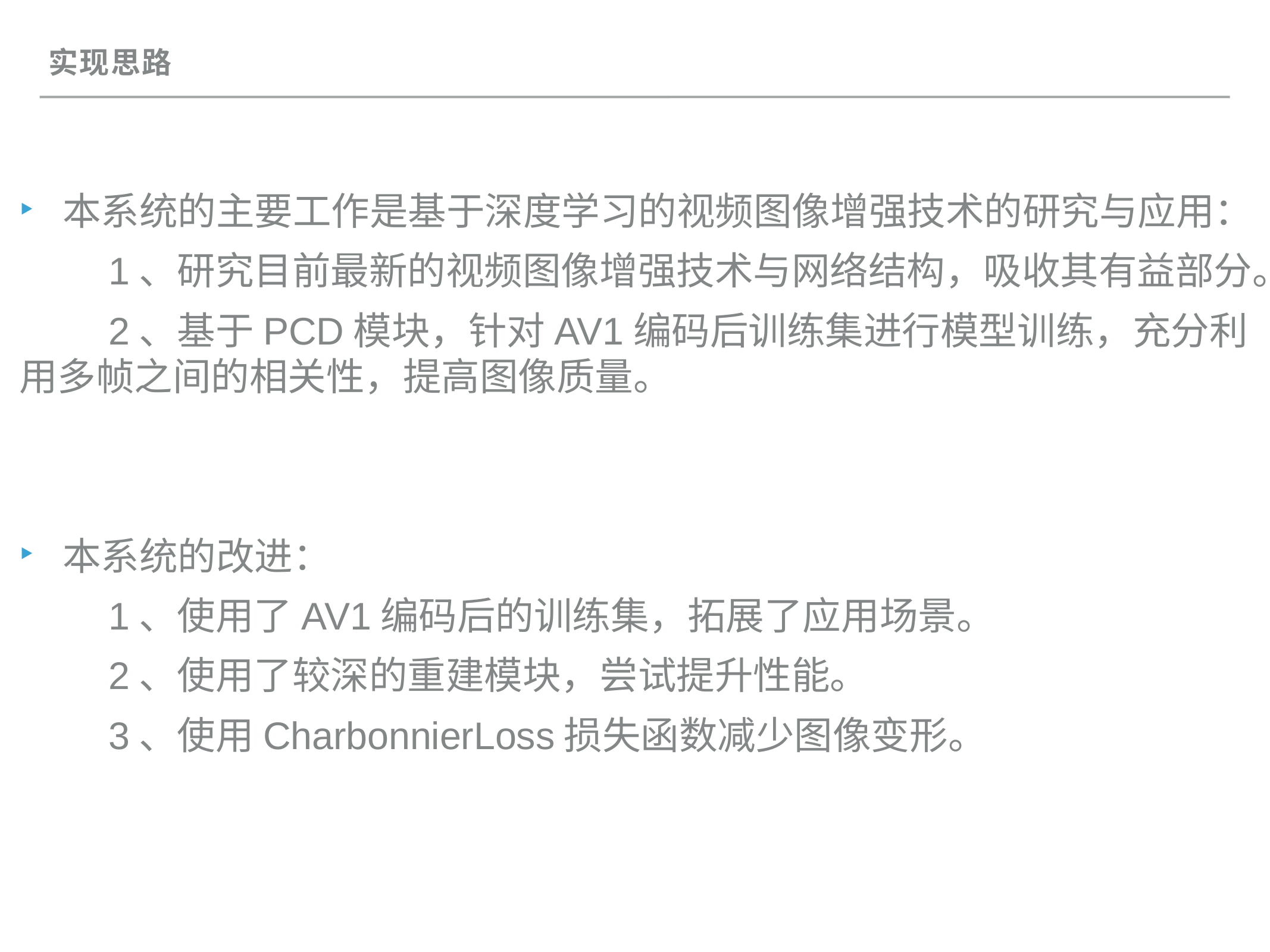

实现思路
本系统的主要工作是基于深度学习的视频图像增强技术的研究与应用：
	1、研究目前最新的视频图像增强技术与网络结构，吸收其有益部分。
	2、基于PCD模块，针对AV1编码后训练集进行模型训练，充分利用多帧之间的相关性，提高图像质量。

本系统的改进：
	1、使用了AV1编码后的训练集，拓展了应用场景。
	2、使用了较深的重建模块，尝试提升性能。
	3、使用CharbonnierLoss损失函数减少图像变形。